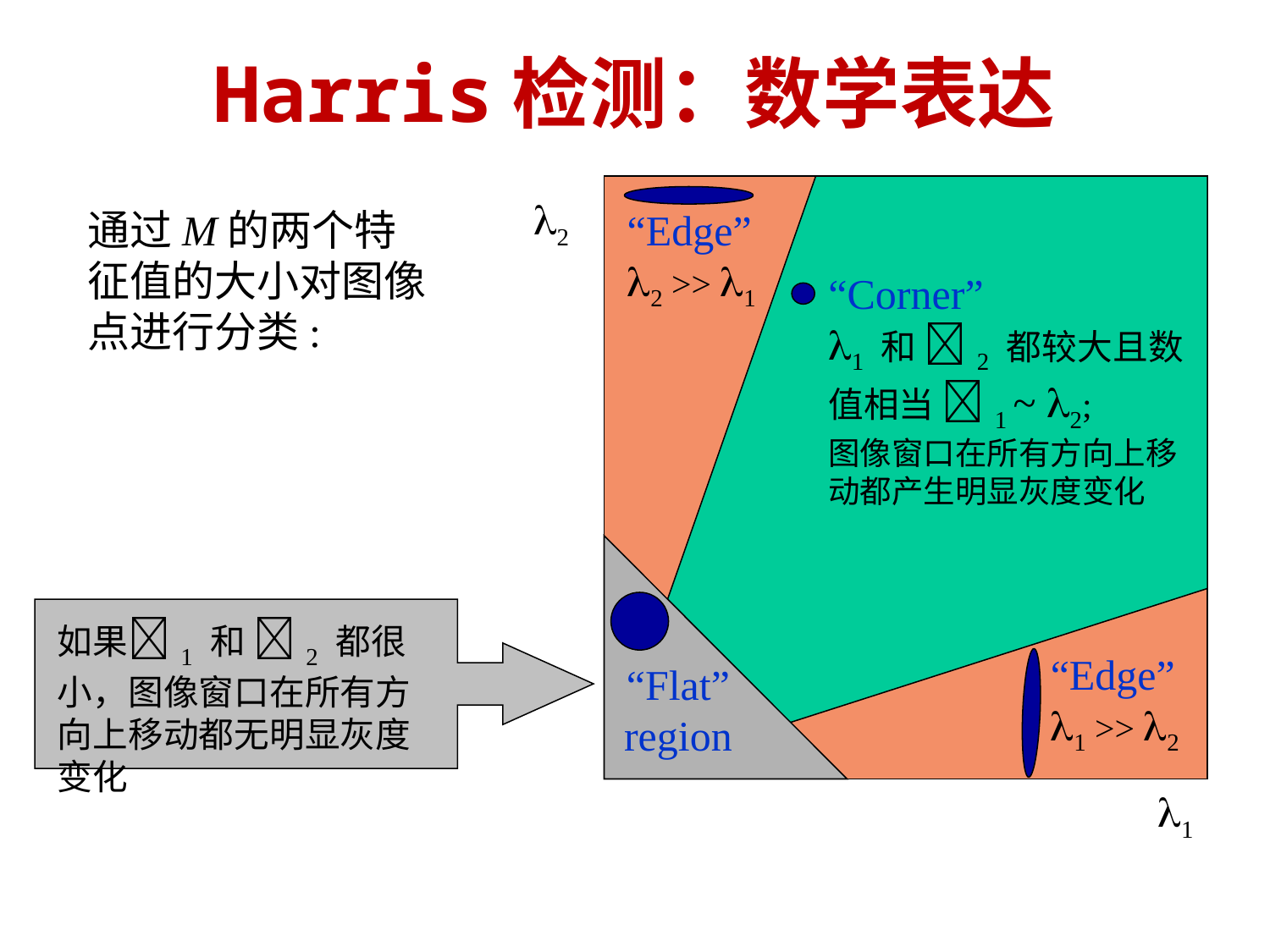

# Harris检测：数学表达

λ2

通过M的两个特征值的大小对图像点进行分类:
“Edge”
λ2 >> λ1
“Corner”
λ1 和 λ2 都较大且数值相当 λ1 ~ λ2;
图像窗口在所有方向上移动都产生明显灰度变化

如果λ1 和 λ2 都很小，图像窗口在所有方向上移动都无明显灰度变化
“Edge”
λ1 >> λ2
“Flat” region

λ1